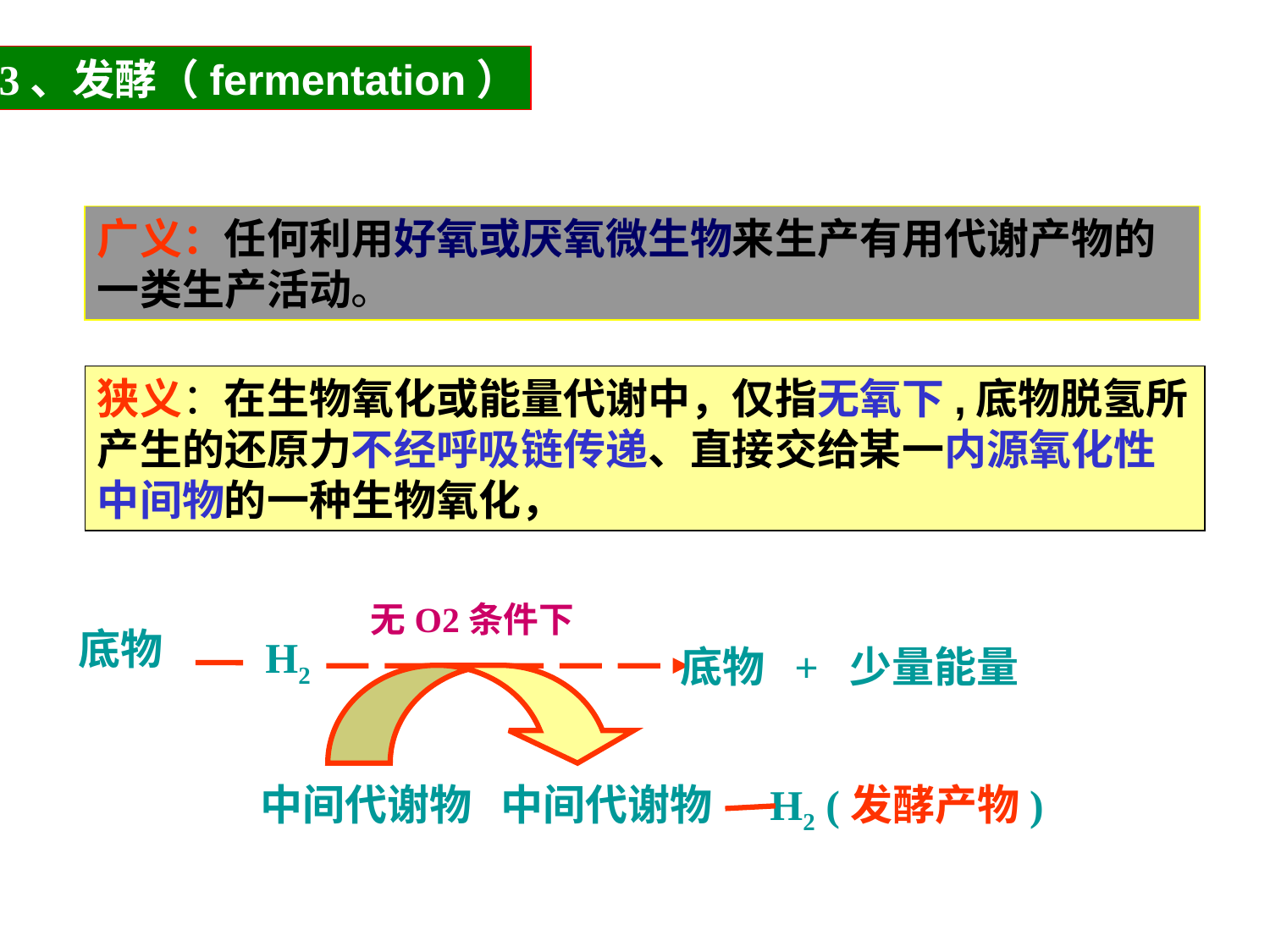

3、发酵（fermentation）
广义：任何利用好氧或厌氧微生物来生产有用代谢产物的一类生产活动。
狭义：在生物氧化或能量代谢中，仅指无氧下,底物脱氢所产生的还原力不经呼吸链传递、直接交给某一内源氧化性中间物的一种生物氧化，
无O2条件下
底物
H2
底物  +  少量能量

中间代谢物   中间代谢物     H2 (发酵产物)